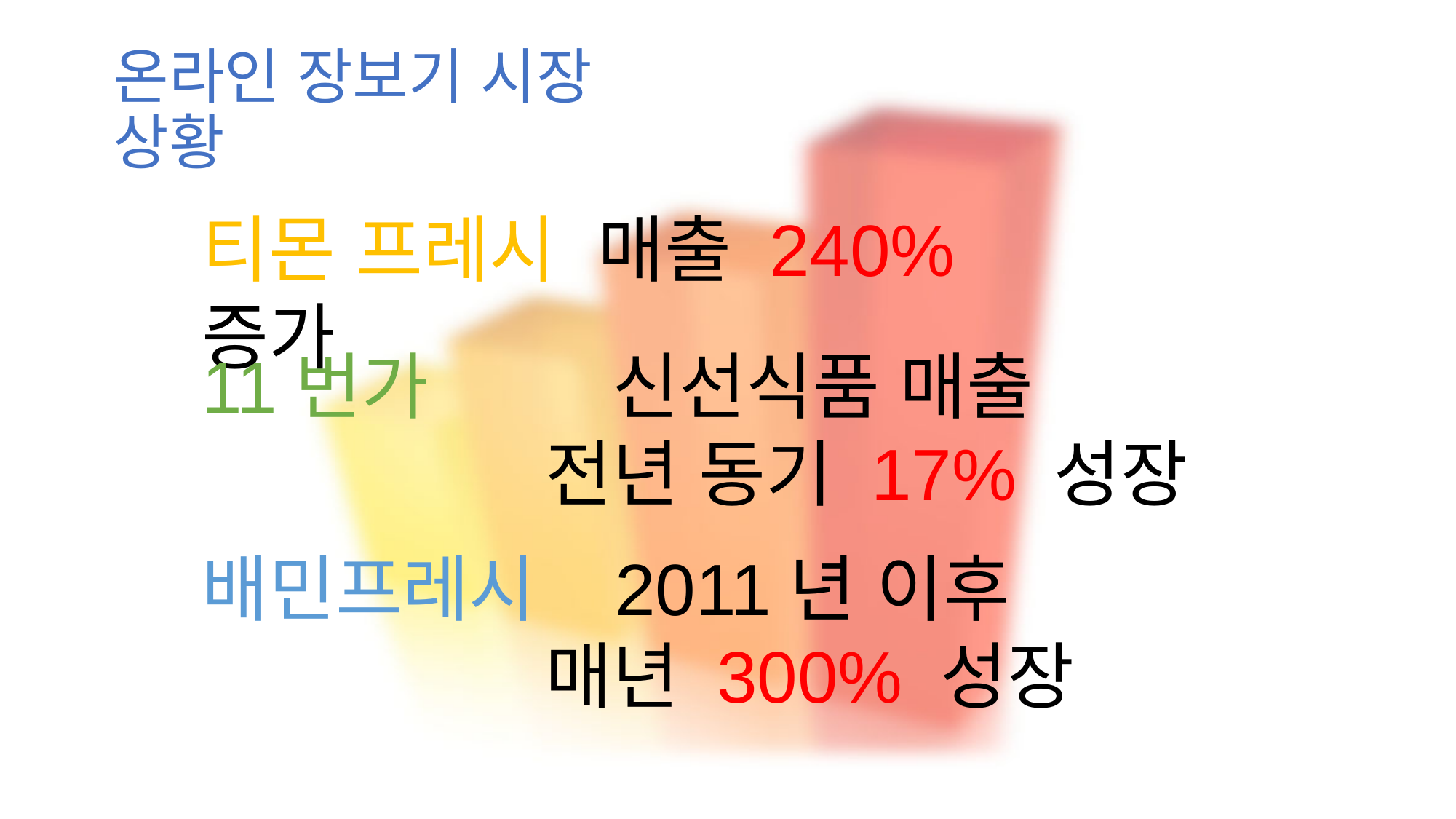

온라인 장보기 시장 상황
티몬 프레시  매출 240% 증가
11번가         신선식품 매출
                전년 동기 17% 성장
배민프레시   2011년 이후
                매년 300% 성장